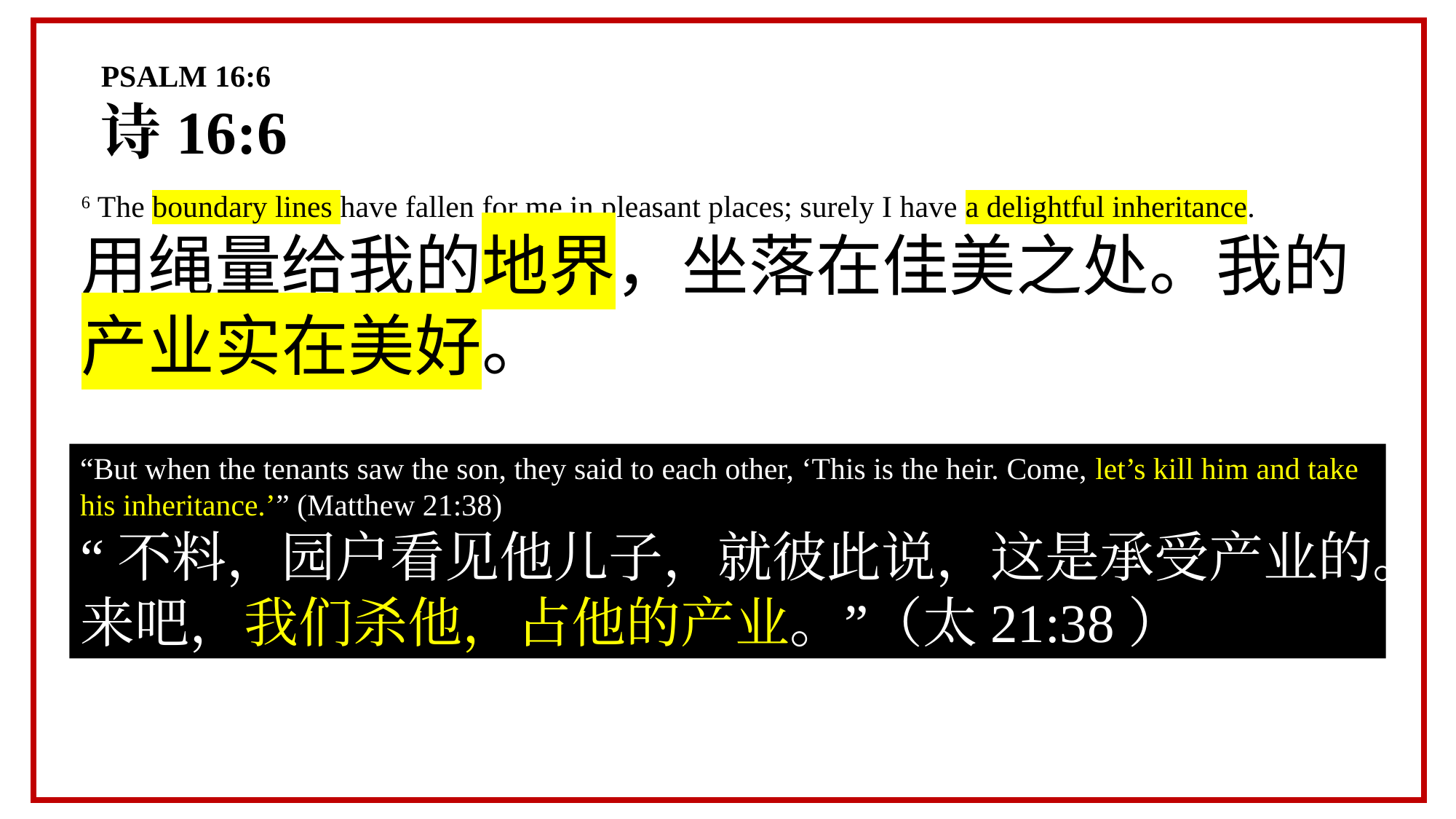

PSALM 16:6
诗16:6
6 The boundary lines have fallen for me in pleasant places; surely I have a delightful inheritance.
用绳量给我的地界，坐落在佳美之处。我的产业实在美好。
“But when the tenants saw the son, they said to each other, ‘This is the heir. Come, let’s kill him and take his inheritance.’” (Matthew 21:38)
“不料，园户看见他儿子，就彼此说，这是承受产业的。来吧，我们杀他，占他的产业。”（太21:38）